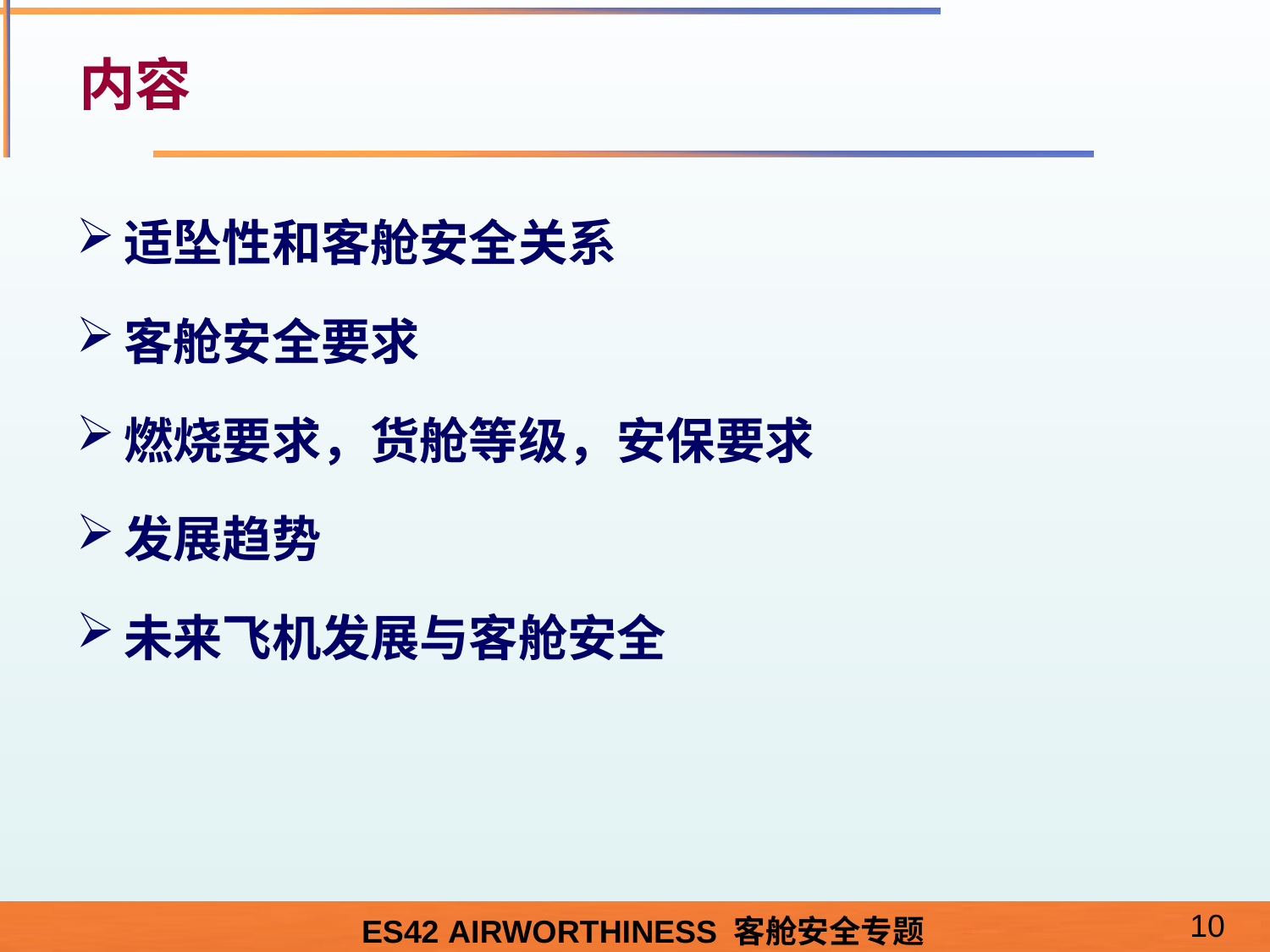

# 内容
适坠性和客舱安全关系
客舱安全要求
燃烧要求，货舱等级，安保要求
发展趋势
未来飞机发展与客舱安全